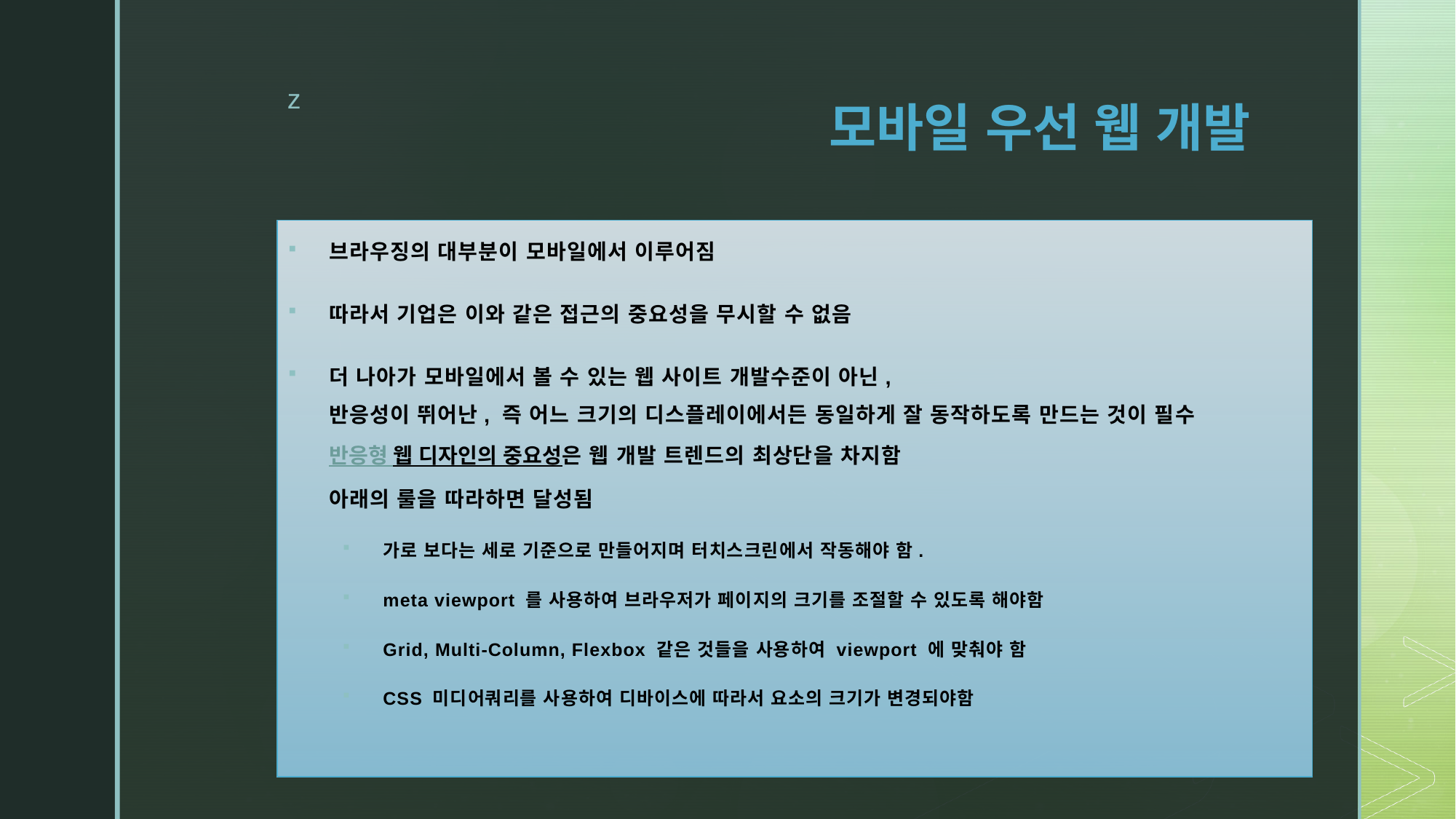

# 모바일 우선 웹 개발
브라우징의 대부분이 모바일에서 이루어짐
따라서 기업은 이와 같은 접근의 중요성을 무시할 수 없음
더 나아가 모바일에서 볼 수 있는 웹 사이트 개발수준이 아닌,
반응성이 뛰어난, 즉 어느 크기의 디스플레이에서든 동일하게 잘 동작하도록 만드는 것이 필수 
반응형 웹 디자인의 중요성은 웹 개발 트렌드의 최상단을 차지함
아래의 룰을 따라하면 달성됨
가로 보다는 세로 기준으로 만들어지며 터치스크린에서 작동해야 함.
meta viewport 를 사용하여 브라우저가 페이지의 크기를 조절할 수 있도록 해야함
Grid, Multi-Column, Flexbox 같은 것들을 사용하여 viewport 에 맞춰야 함
CSS 미디어쿼리를 사용하여 디바이스에 따라서 요소의 크기가 변경되야함